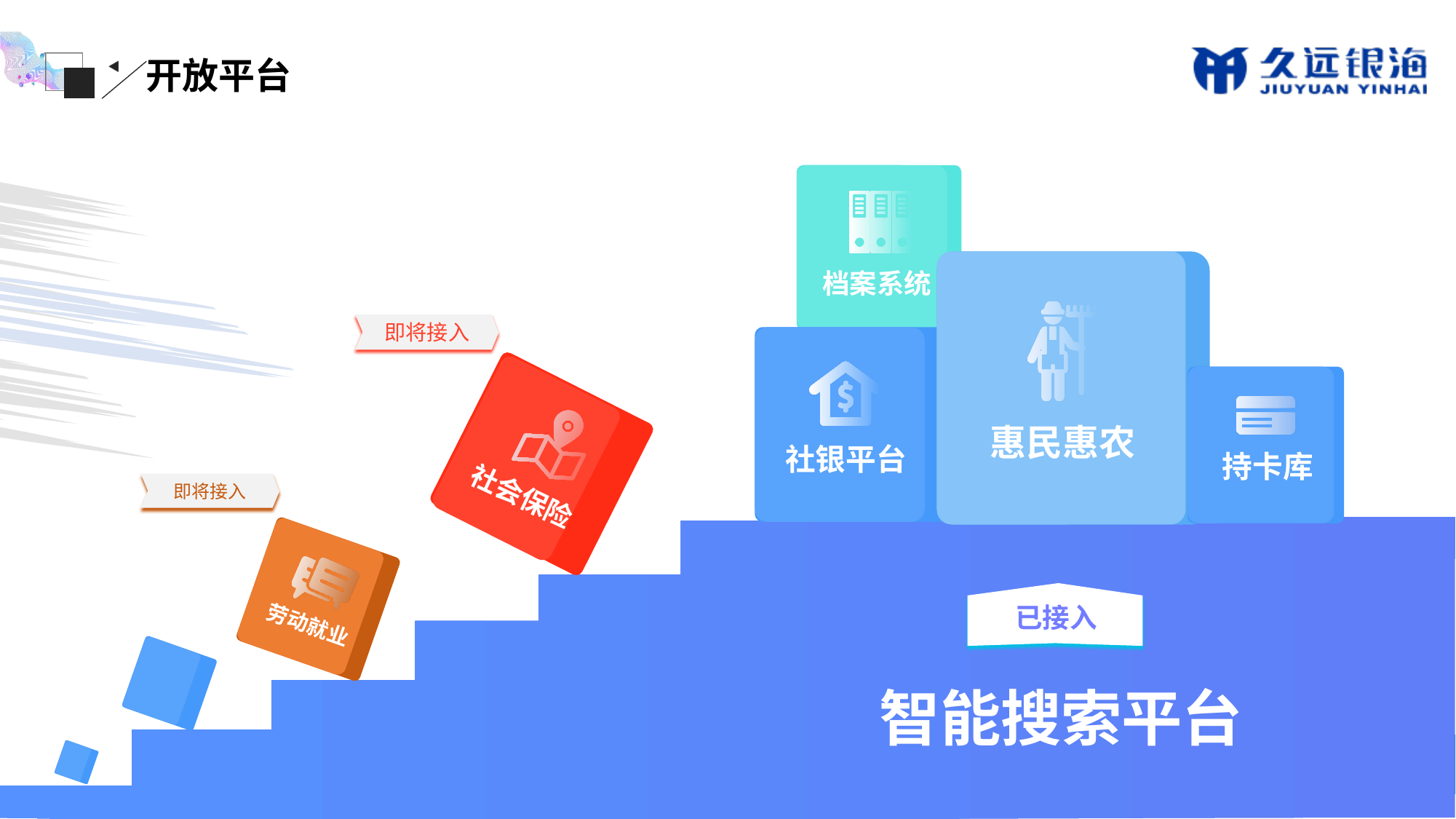

开放平台

档案系统

即将接入

社会保险

惠民惠农
社银平台
持卡库
即将接入

劳动就业

已接入

智能搜索平台